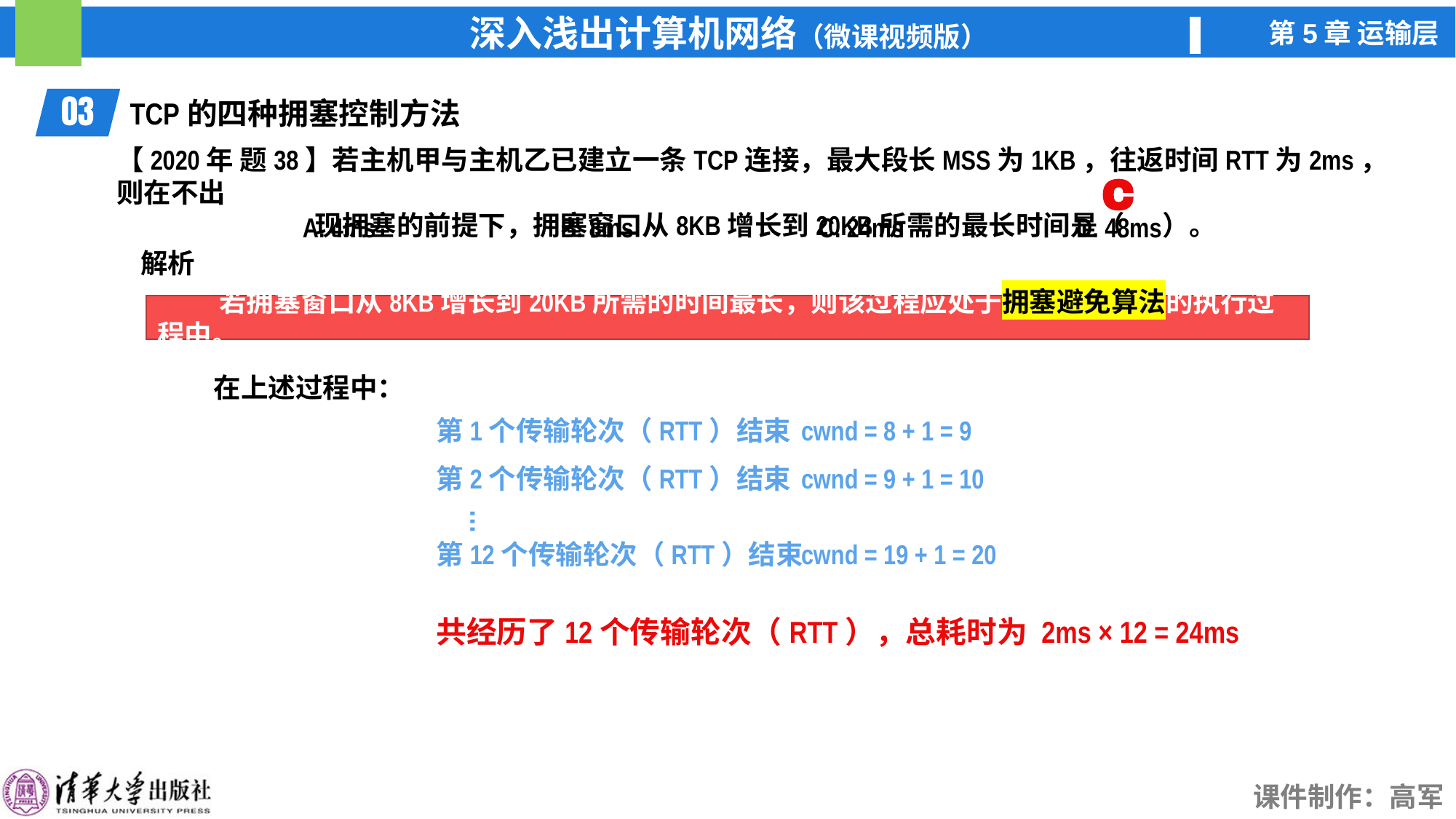

03
TCP的四种拥塞控制方法
【2020年 题38】若主机甲与主机乙已建立一条TCP连接，最大段长MSS为1KB，往返时间RTT为2ms，则在不出
                               现拥塞的前提下，拥塞窗口从8KB增长到20KB所需的最长时间是（      ）。
A. 4ms
B. 8ms
C. 24ms
D. 48ms
C
解析
         若拥塞窗口从8KB增长到20KB所需的时间最长，则该过程应处于拥塞避免算法的执行过程中。
在上述过程中：
第1个传输轮次（RTT）结束
cwnd = 8 + 1 = 9
第2个传输轮次（RTT）结束
cwnd = 9 + 1 = 10
…
第12个传输轮次（RTT）结束
cwnd = 19 + 1 = 20
共经历了12个传输轮次（RTT），总耗时为 2ms × 12 = 24ms